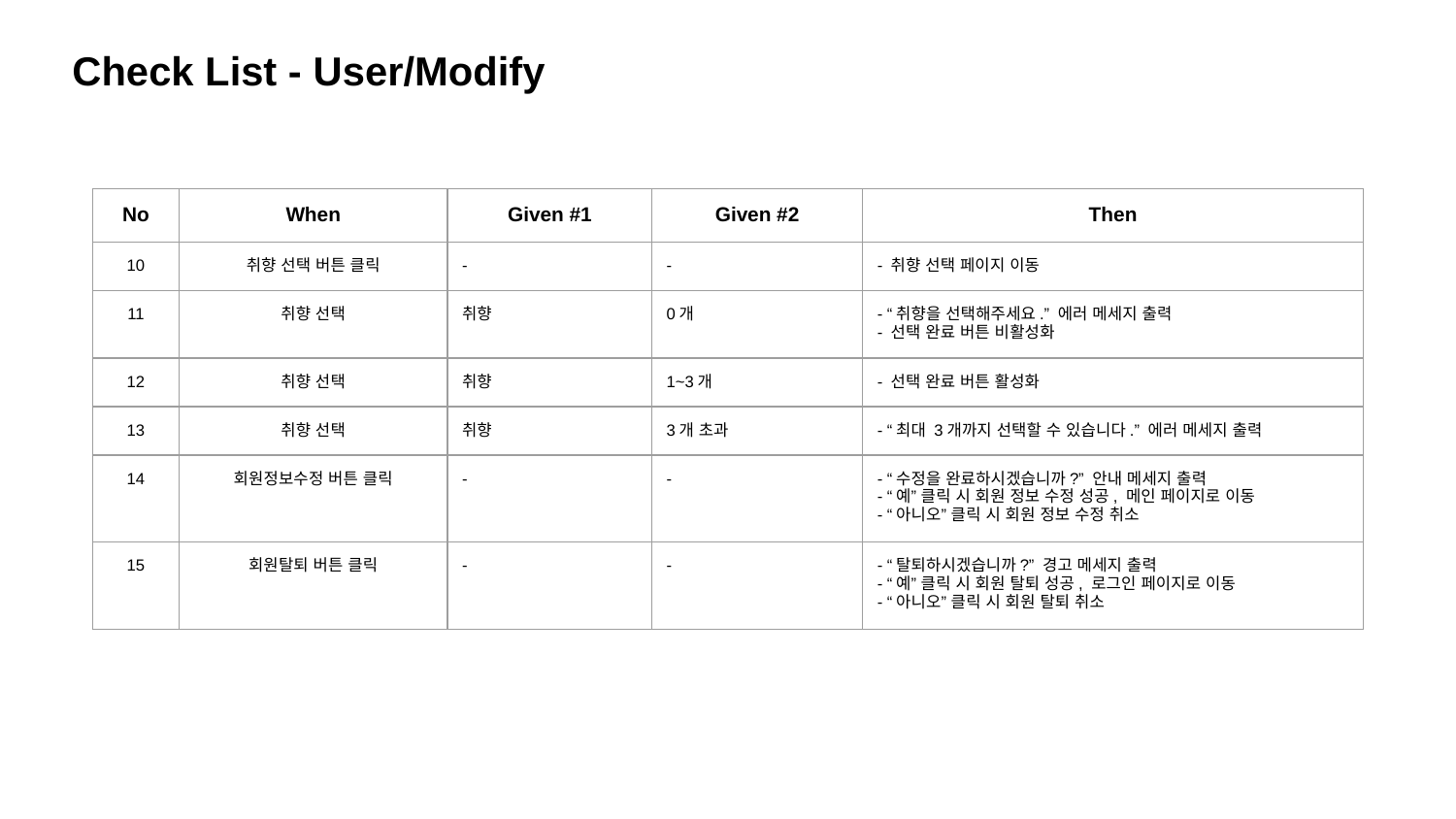

Check List - User/Modify
| No | When | Given #1 | Given #2 | Then |
| --- | --- | --- | --- | --- |
| 10 | 취향 선택 버튼 클릭 | - | - | - 취향 선택 페이지 이동 |
| 11 | 취향 선택 | 취향 | 0개 | - “취향을 선택해주세요.” 에러 메세지 출력 - 선택 완료 버튼 비활성화 |
| 12 | 취향 선택 | 취향 | 1~3개 | - 선택 완료 버튼 활성화 |
| 13 | 취향 선택 | 취향 | 3개 초과 | - “최대 3개까지 선택할 수 있습니다.” 에러 메세지 출력 |
| 14 | 회원정보수정 버튼 클릭 | - | - | - “수정을 완료하시겠습니까?” 안내 메세지 출력 - “예” 클릭 시 회원 정보 수정 성공, 메인 페이지로 이동 - “아니오” 클릭 시 회원 정보 수정 취소 |
| 15 | 회원탈퇴 버튼 클릭 | - | - | - “탈퇴하시겠습니까?” 경고 메세지 출력 - “예” 클릭 시 회원 탈퇴 성공, 로그인 페이지로 이동 - “아니오” 클릭 시 회원 탈퇴 취소 |